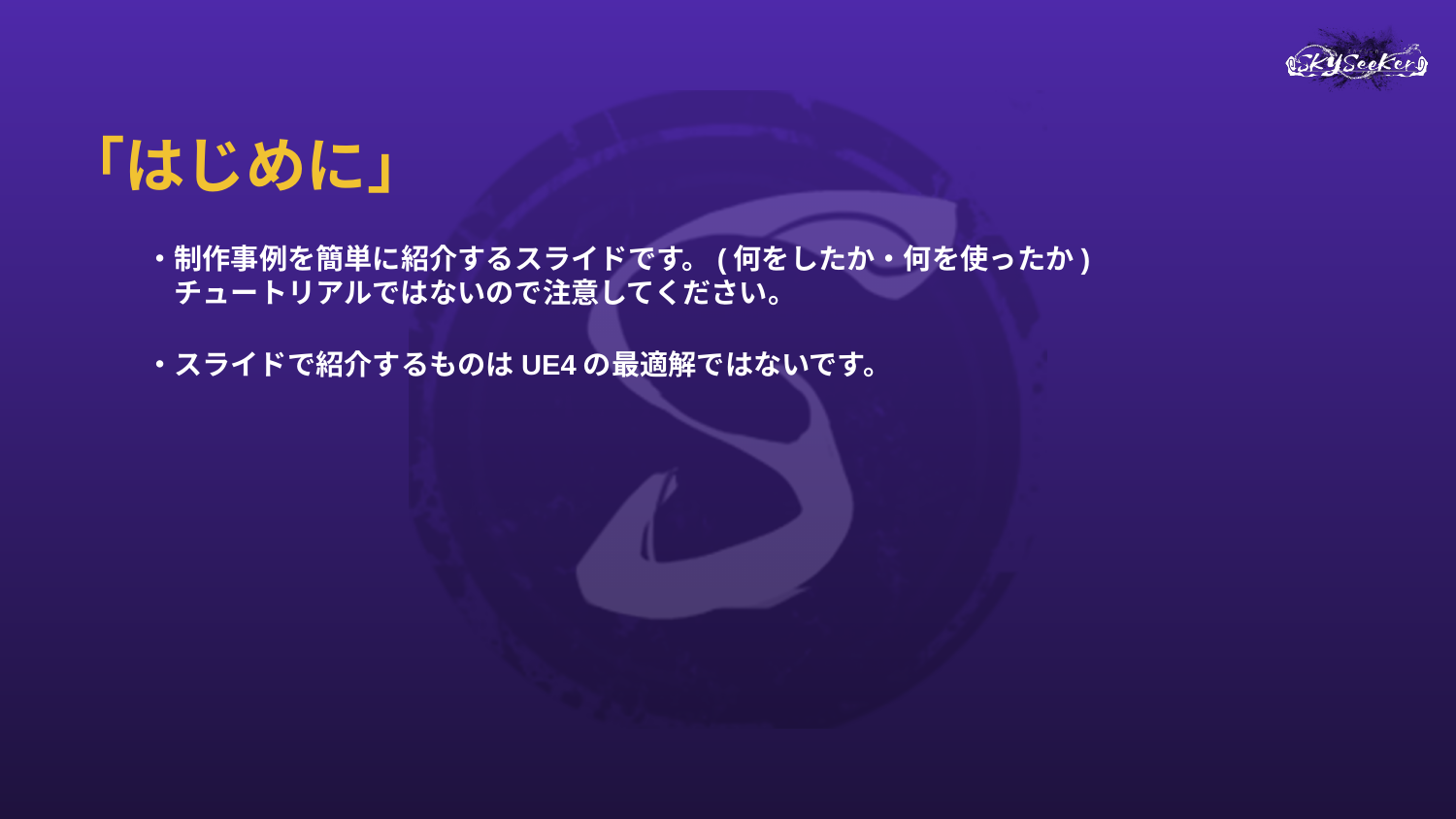

# 「はじめに」
・制作事例を簡単に紹介するスライドです。(何をしたか・何を使ったか)
　チュートリアルではないので注意してください。

・スライドで紹介するものはUE4の最適解ではないです。